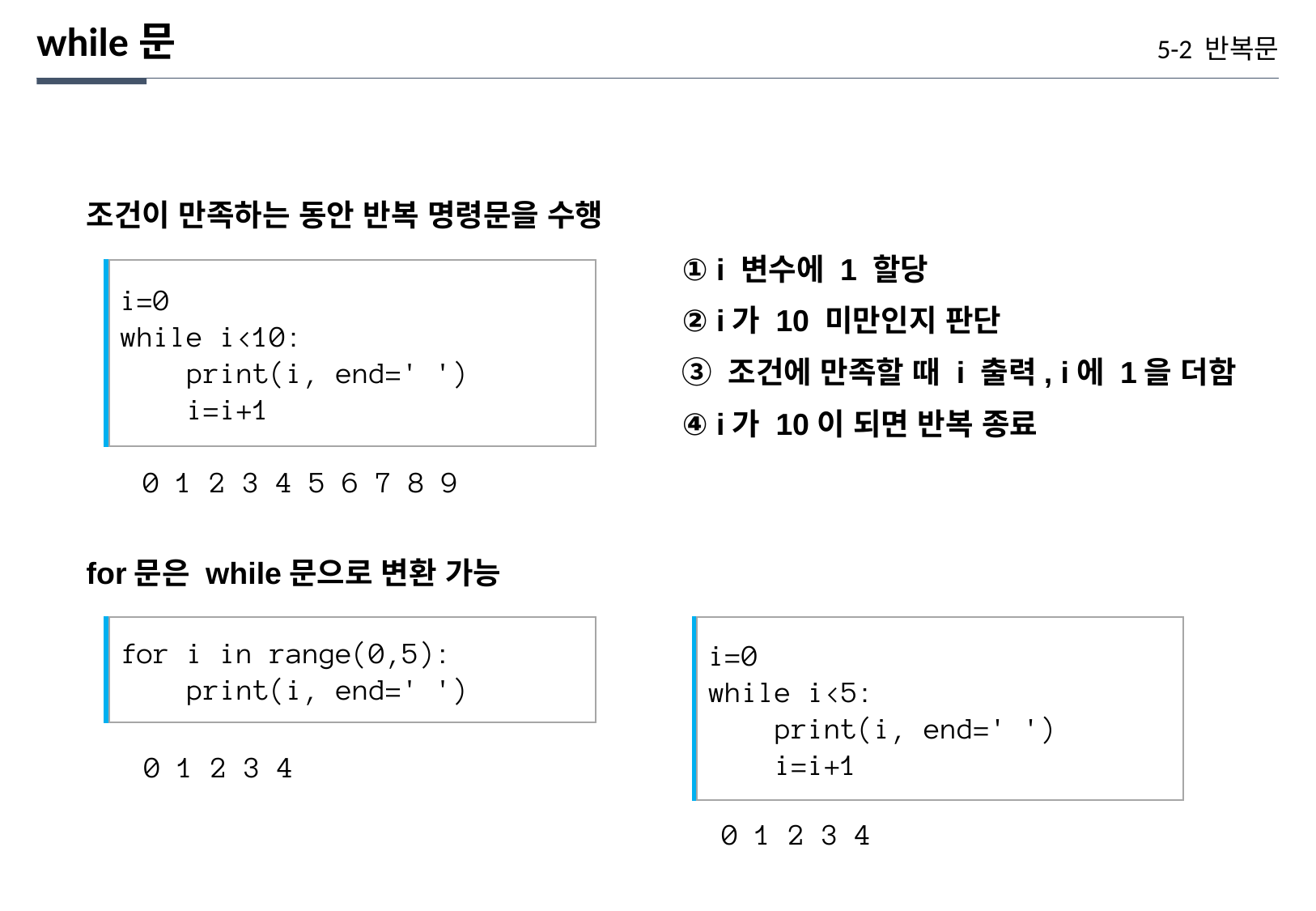

while문
5-2 반복문
조건이 만족하는 동안 반복 명령문을 수행
① i 변수에 1 할당
② i가 10 미만인지 판단
③ 조건에 만족할 때 i 출력, i에 1을 더함
④ i가 10이 되면 반복 종료

i=0
while i<10:
    print(i, end=' ')
    i=i+1
0 1 2 3 4 5 6 7 8 9
for문은 while문으로 변환 가능

for i in range(0,5):
    print(i, end=' ')

i=0
while i<5:
    print(i, end=' ')
    i=i+1
0 1 2 3 4
0 1 2 3 4